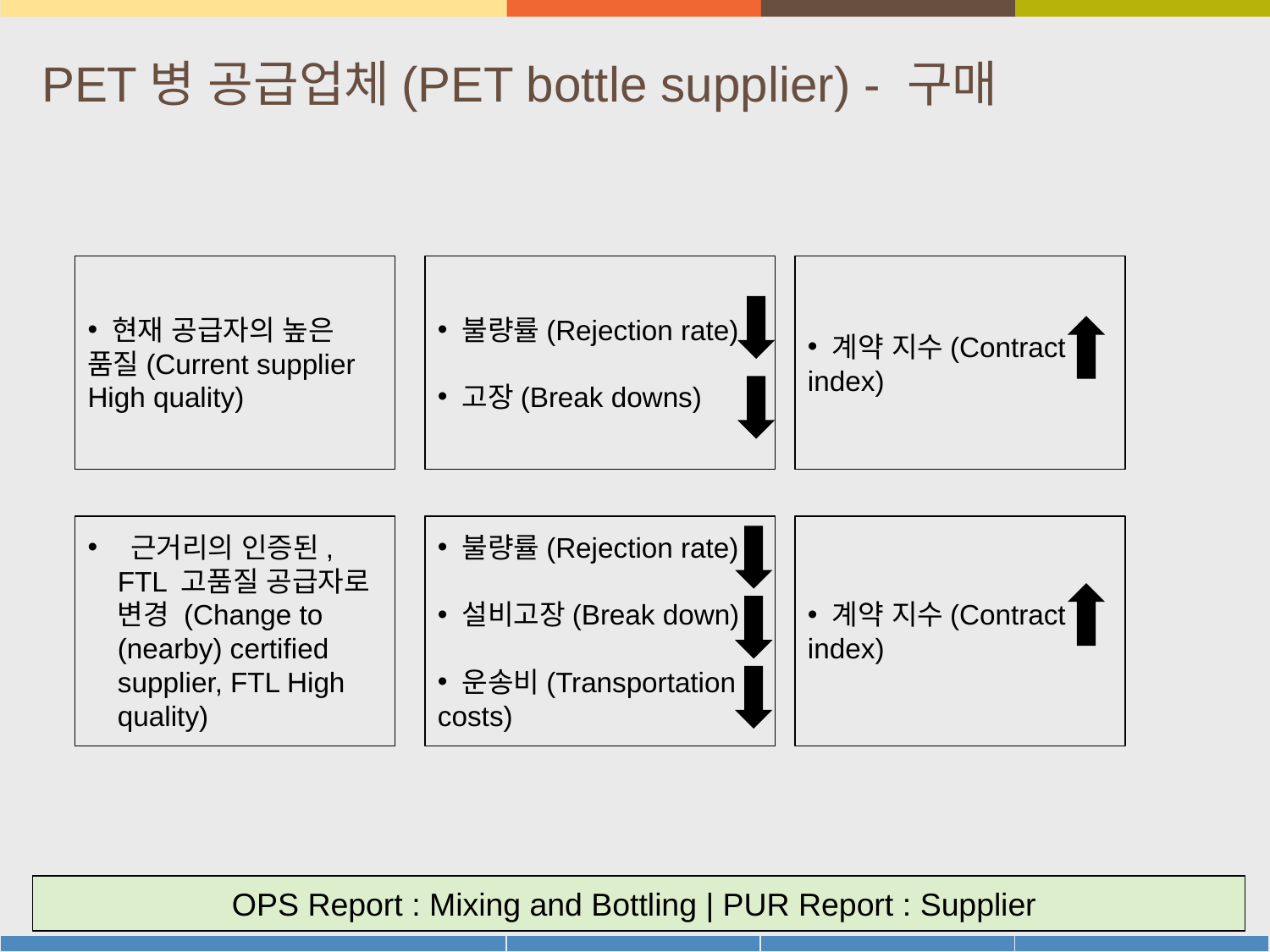

# PET병 공급업체(PET bottle supplier) - 구매
Pro
Con
 현재 공급자의 높은 품질(Current supplier
High quality)
 불량률(Rejection rate)

 고장(Break downs)
 계약 지수(Contract index)

 근거리의 인증된, FTL 고품질 공급자로 변경 (Change to (nearby) certified supplier, FTL High quality)
 불량률(Rejection rate)

 설비고장(Break down)

 운송비(Transportation costs)
 계약 지수(Contract index)

35
OPS Report : Mixing and Bottling | PUR Report : Supplier